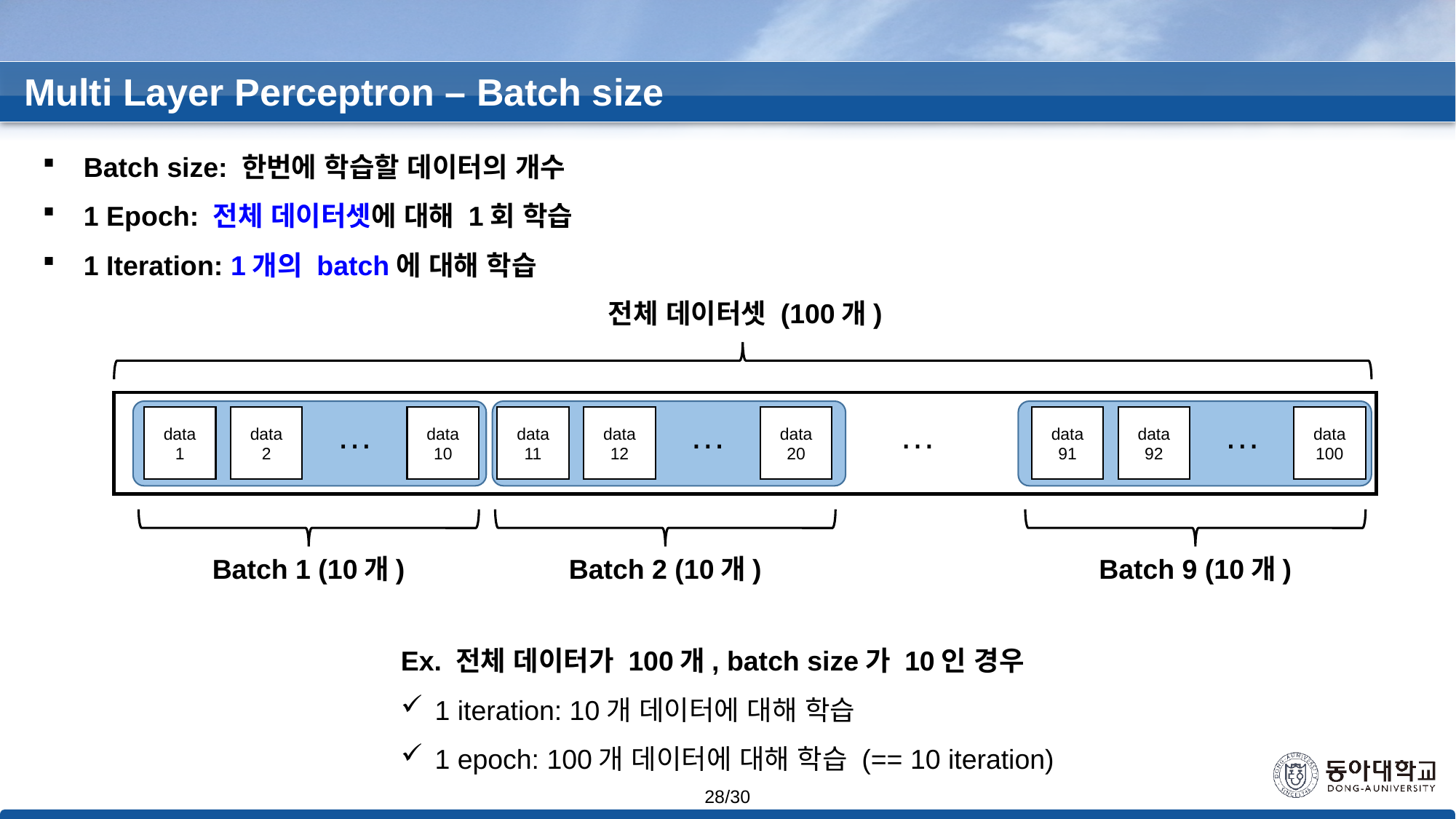

Multi Layer Perceptron – Batch size
Batch size: 한번에 학습할 데이터의 개수
1 Epoch: 전체 데이터셋에 대해 1회 학습
1 Iteration: 1개의 batch에 대해 학습
전체 데이터셋 (100개)

…
…
…
…
data
1
data
2
data
10
data
11
data
12
data
20
data
91
data
92
data
100
Batch 1 (10개)
Batch 2 (10개)
Batch 9 (10개)
Ex. 전체 데이터가 100개, batch size가 10인 경우
1 iteration: 10개 데이터에 대해 학습
1 epoch: 100개 데이터에 대해 학습 (== 10 iteration)